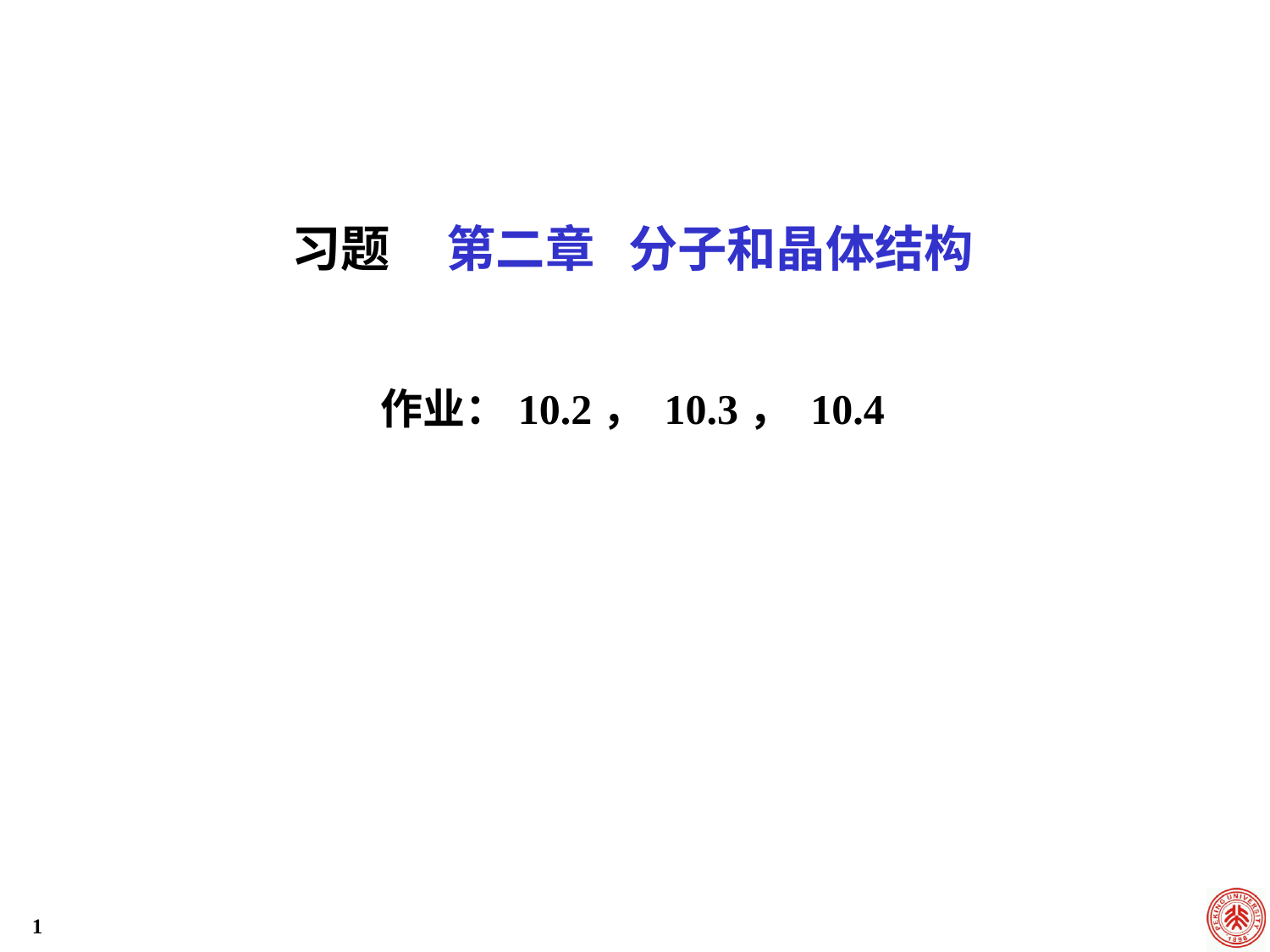

习题     第二章   分子和晶体结构

作业：10.2， 10.3， 10.4

1